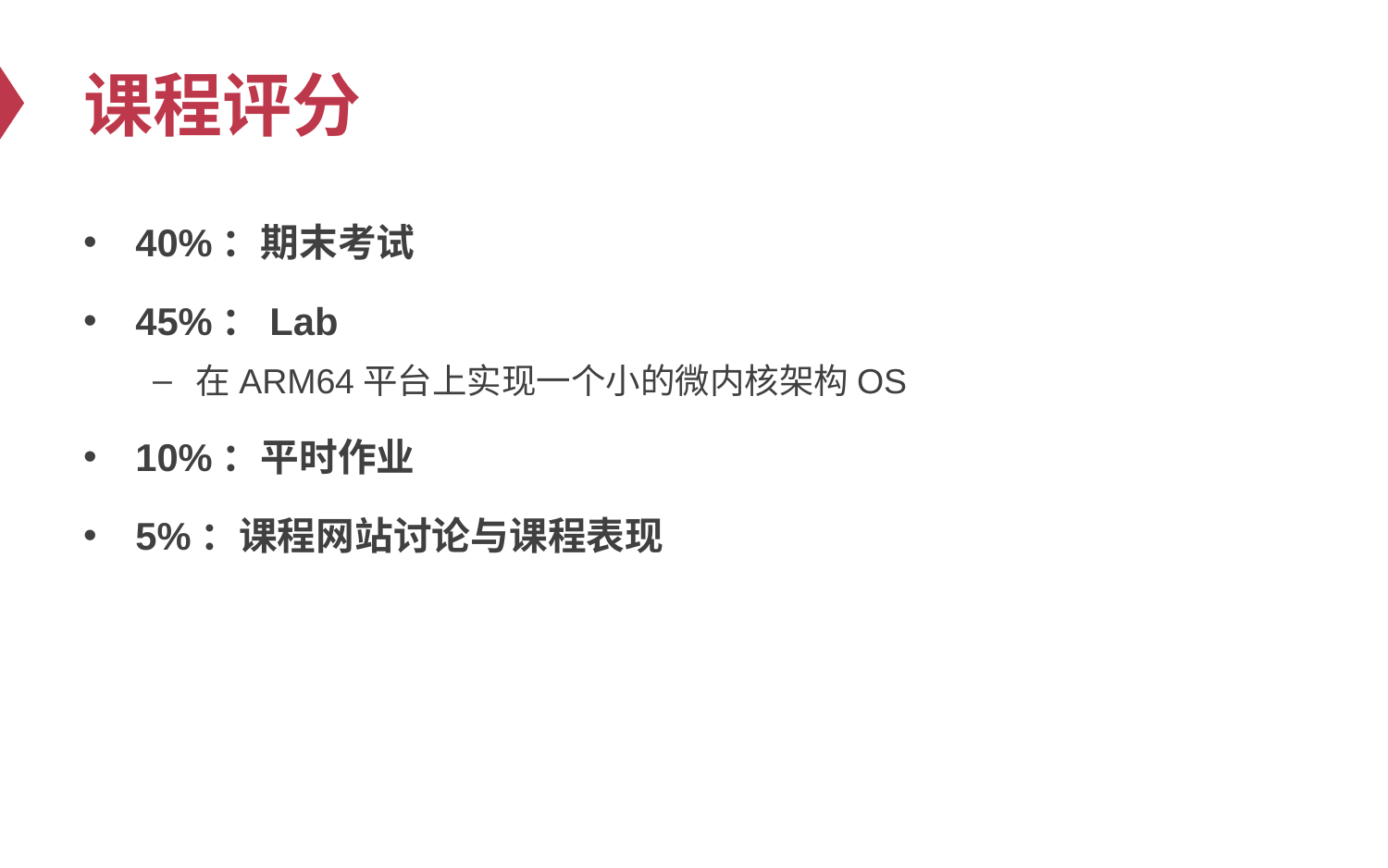

# 课程评分
40%：期末考试
45%：Lab
在ARM64平台上实现一个小的微内核架构OS
10%：平时作业
5%：课程网站讨论与课程表现